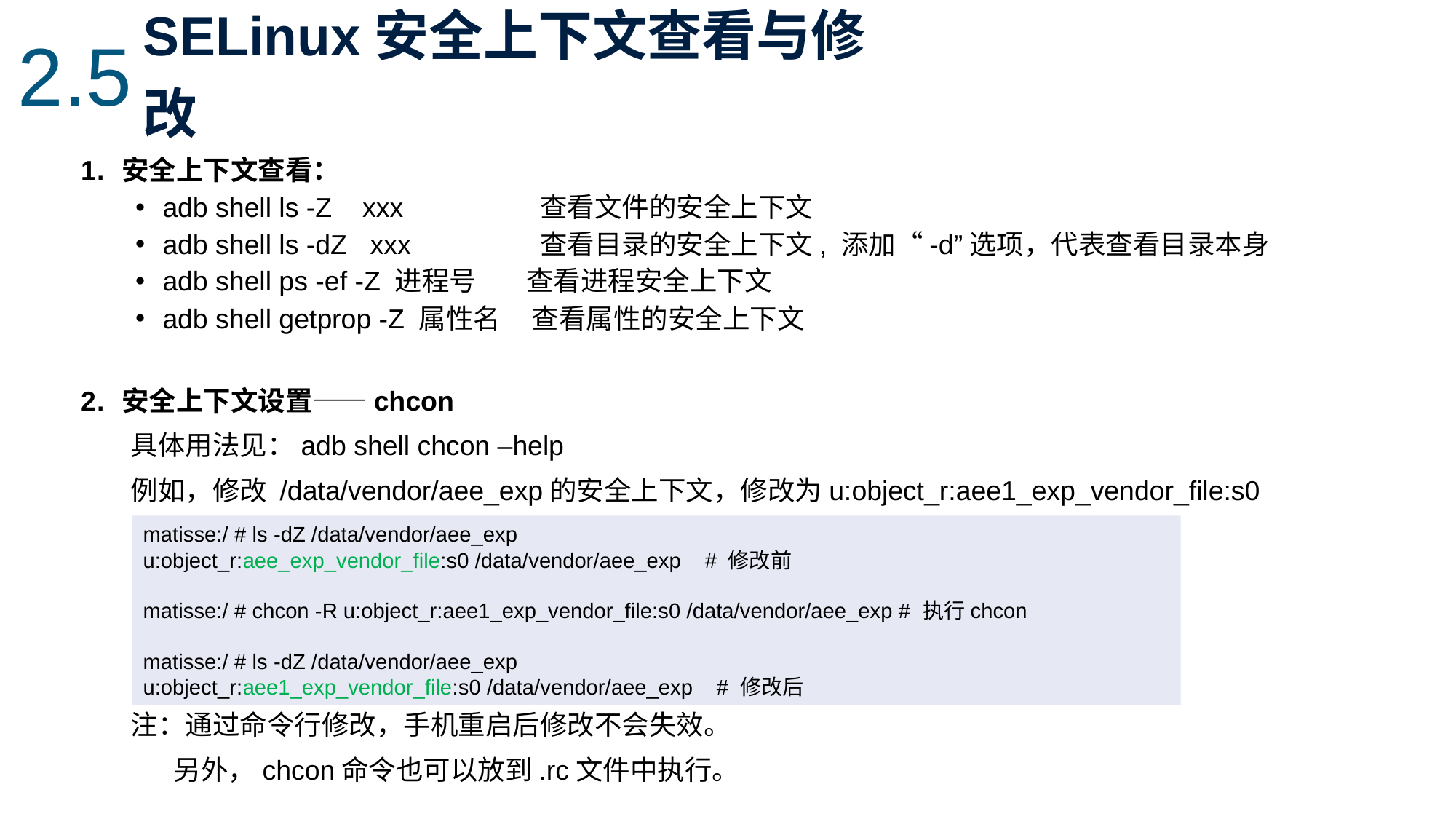

2.5
SELinux安全上下文查看与修改
安全上下文查看：
adb shell ls -Z    xxx                 查看文件的安全上下文
adb shell ls -dZ   xxx                查看目录的安全上下文, 添加“-d”选项，代表查看目录本身
adb shell ps -ef -Z 进程号        查看进程安全上下文
adb shell getprop -Z 属性名     查看属性的安全上下文

安全上下文设置——chcon
       具体用法见：adb shell chcon –help
       例如，修改 /data/vendor/aee_exp的安全上下文，修改为u:object_r:aee1_exp_vendor_file:s0

       注：通过命令行修改，手机重启后修改不会失效。
              另外，chcon命令也可以放到.rc文件中执行。

matisse:/ # ls -dZ /data/vendor/aee_exp
u:object_r:aee_exp_vendor_file:s0 /data/vendor/aee_exp    # 修改前

matisse:/ # chcon -R u:object_r:aee1_exp_vendor_file:s0 /data/vendor/aee_exp # 执行chcon

matisse:/ # ls -dZ /data/vendor/aee_exp
u:object_r:aee1_exp_vendor_file:s0 /data/vendor/aee_exp    # 修改后